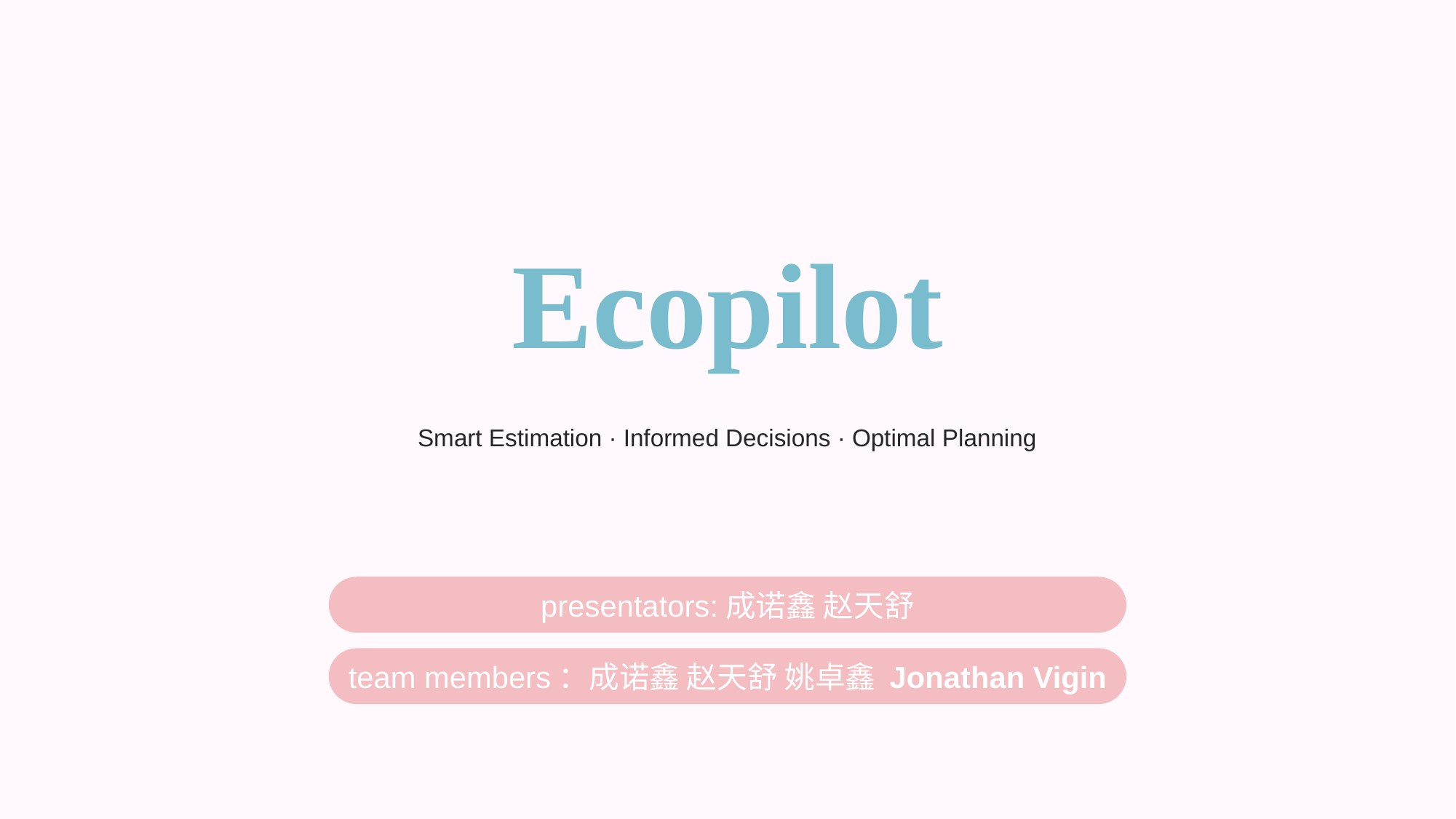

Ecopilot
Smart Estimation · Informed Decisions · Optimal Planning
presentators:成诺鑫 赵天舒
team members：成诺鑫 赵天舒 姚卓鑫 Jonathan Vigin